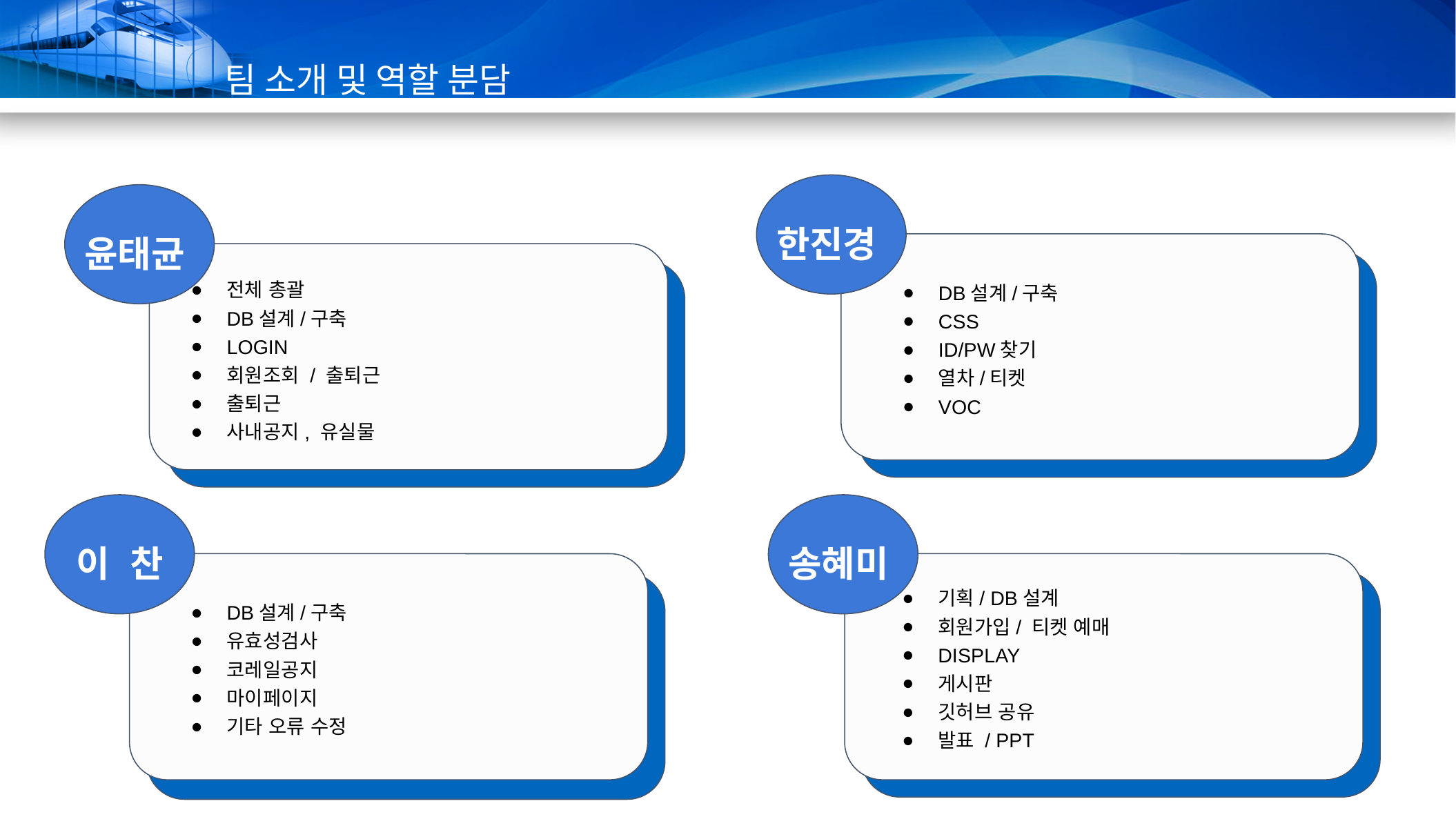

팀 소개 및 역할 분담

한진경
윤태균

전체 총괄
DB설계/구축
LOGIN
회원조회 / 출퇴근
출퇴근
사내공지, 유실물
DB설계/구축
CSS
ID/PW찾기
열차/티켓
VOC

송혜미
이  찬

기획/ DB설계
회원가입/ 티켓 예매
DISPLAY
게시판
깃허브 공유
발표 / PPT
DB설계/구축
유효성검사
코레일공지
마이페이지
기타 오류 수정